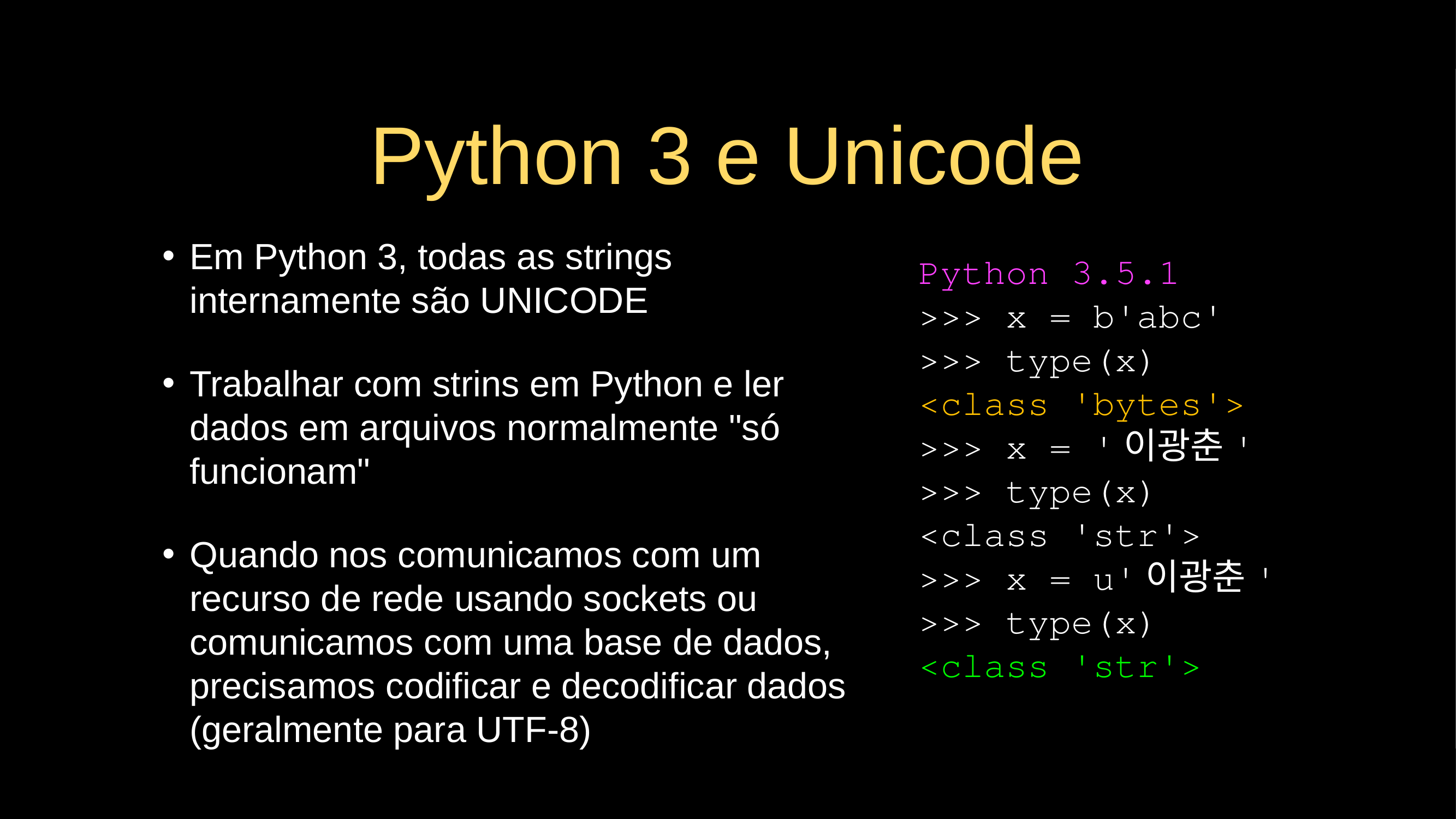

# Python 3 e Unicode
Em Python 3, todas as strings internamente são UNICODE
Trabalhar com strins em Python e ler dados em arquivos normalmente "só funcionam"
Quando nos comunicamos com um recurso de rede usando sockets ou comunicamos com uma base de dados, precisamos codificar e decodificar dados (geralmente para UTF-8)
Python 3.5.1
>>> x = b'abc'
>>> type(x)
<class 'bytes'>
>>> x = '이광춘'
>>> type(x)
<class 'str'>
>>> x = u'이광춘'
>>> type(x)
<class 'str'>